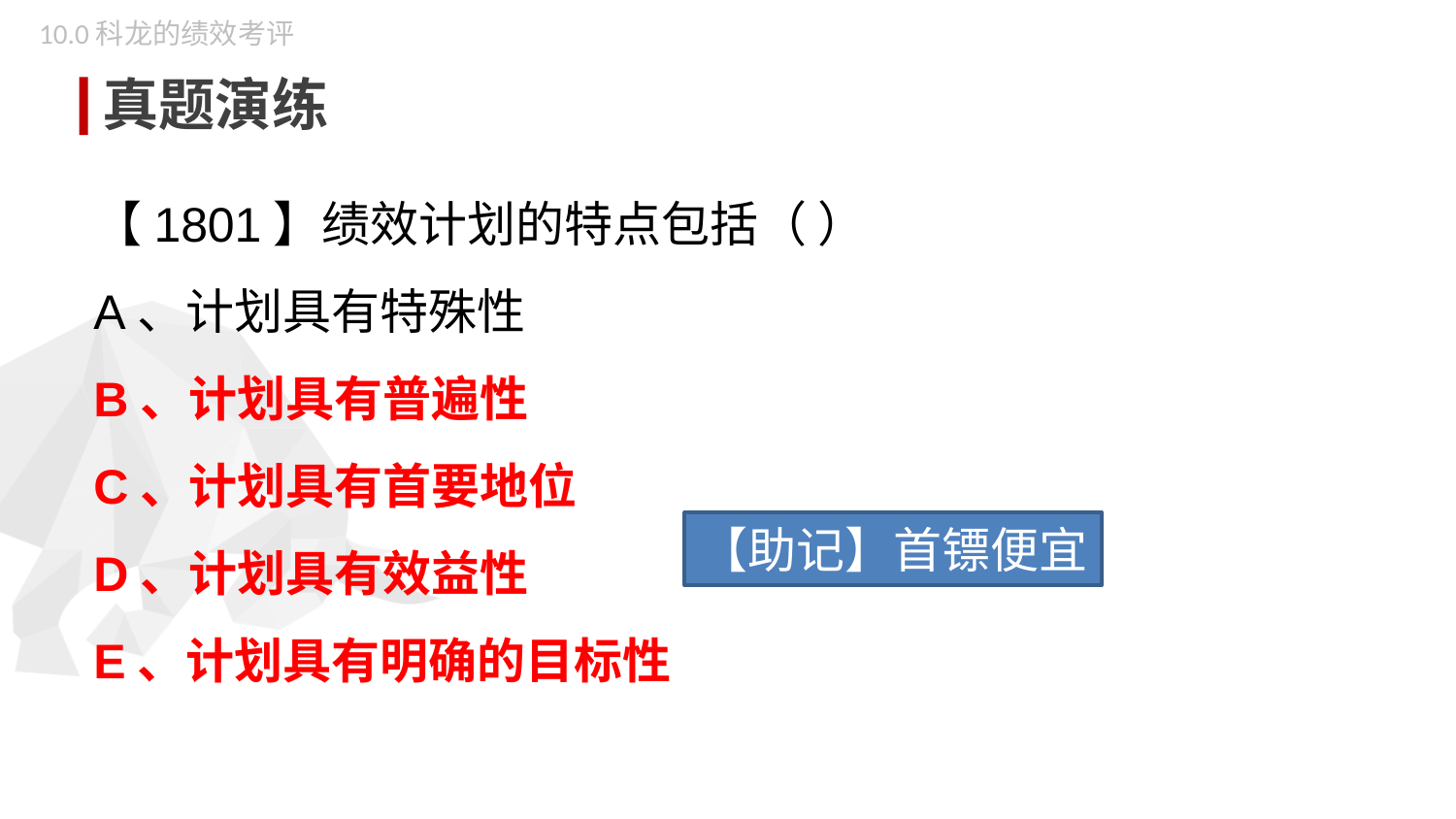

10.0科龙的绩效考评

真题演练
【1801】绩效计划的特点包括（ ）
A、计划具有特殊性
B、计划具有普遍性
C、计划具有首要地位
D、计划具有效益性
E、计划具有明确的目标性
【助记】首镖便宜